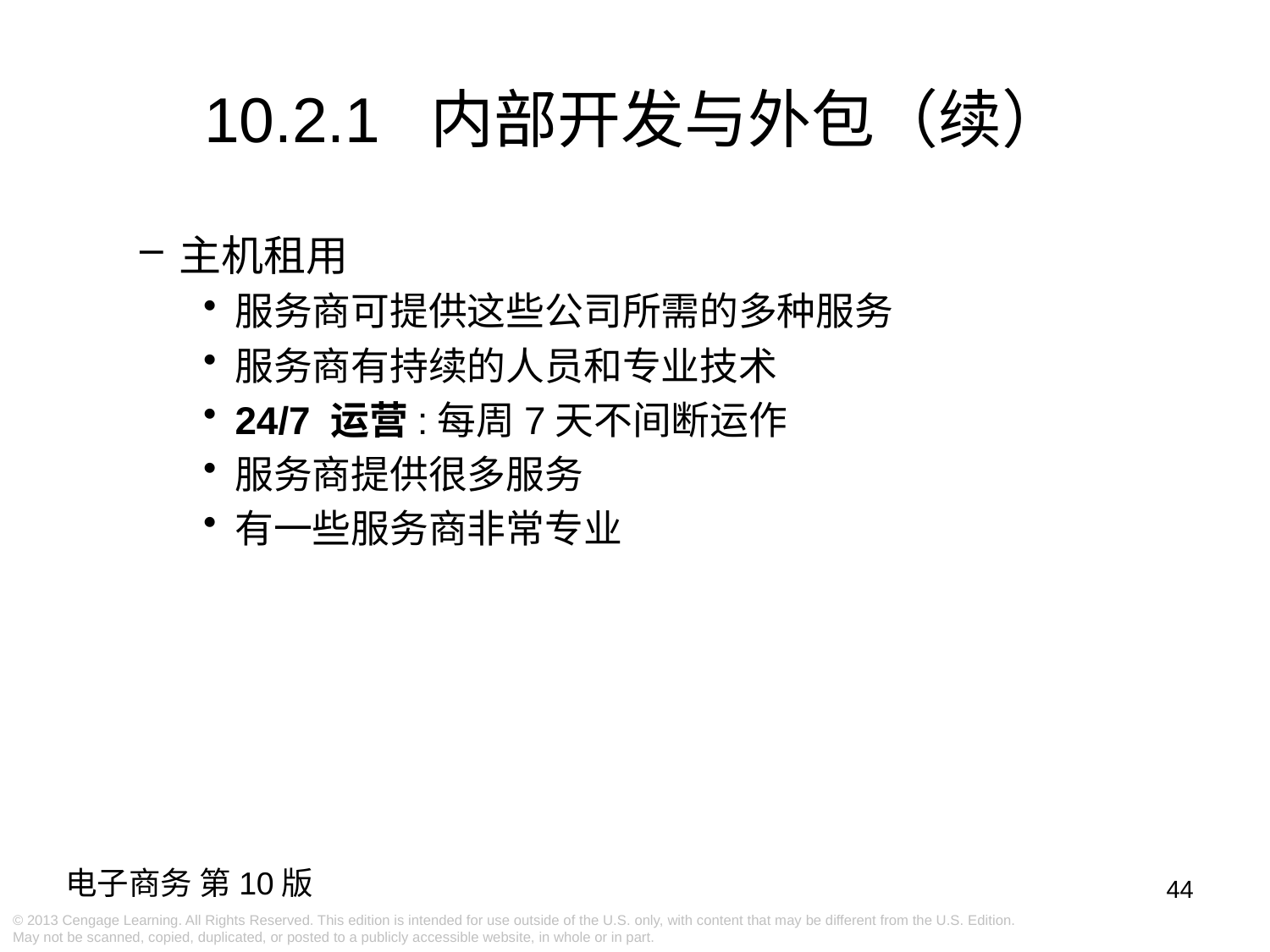

10.2.1  内部开发与外包（续）
主机租用
服务商可提供这些公司所需的多种服务
服务商有持续的人员和专业技术
24/7 运营:每周7天不间断运作
服务商提供很多服务
有一些服务商非常专业
44